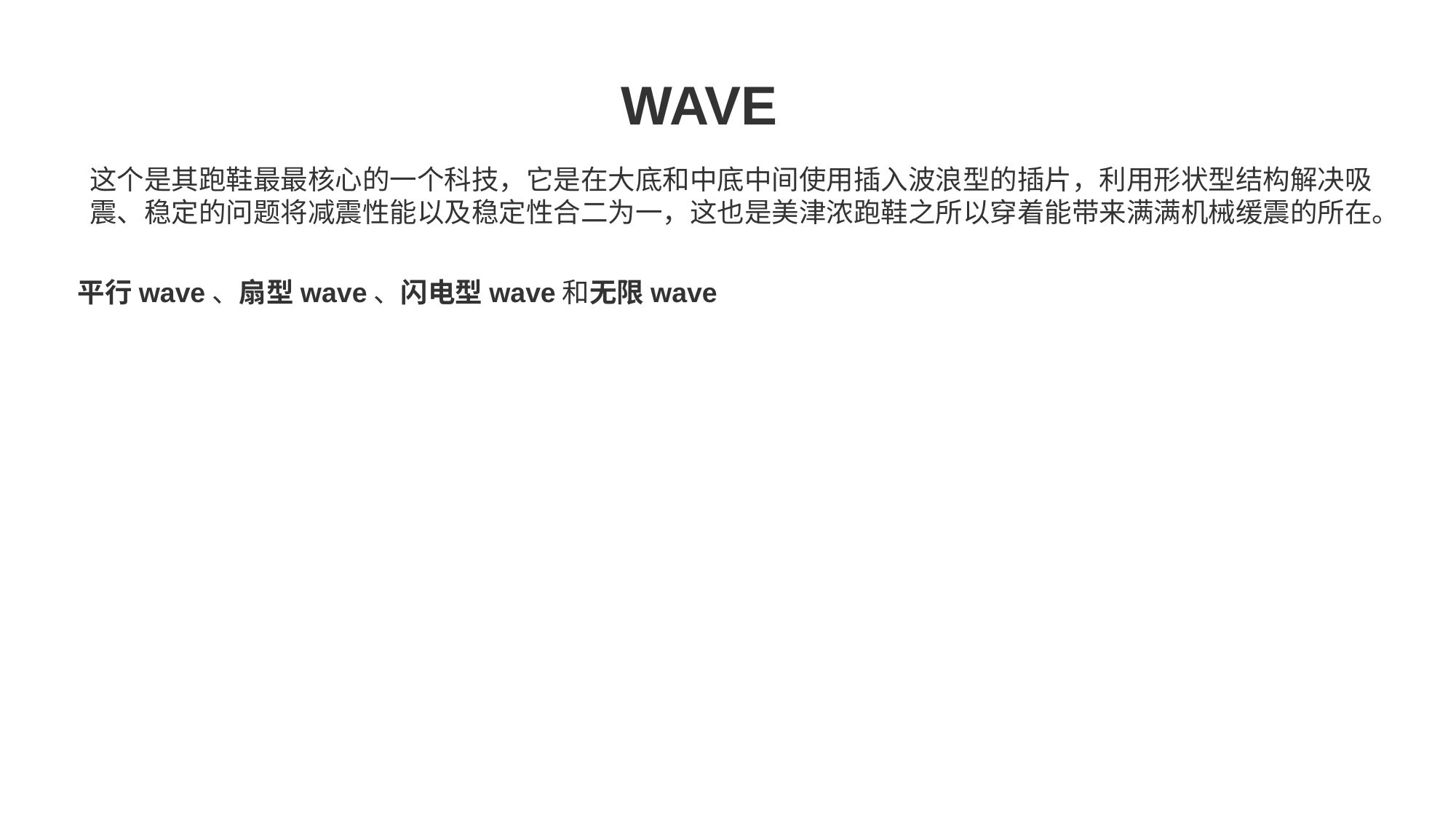

WAVE
这个是其跑鞋最最核心的一个科技，它是在大底和中底中间使用插入波浪型的插片，利用形状型结构解决吸震、稳定的问题将减震性能以及稳定性合二为一，这也是美津浓跑鞋之所以穿着能带来满满机械缓震的所在。
平行wave、扇型wave、闪电型wave和无限wave